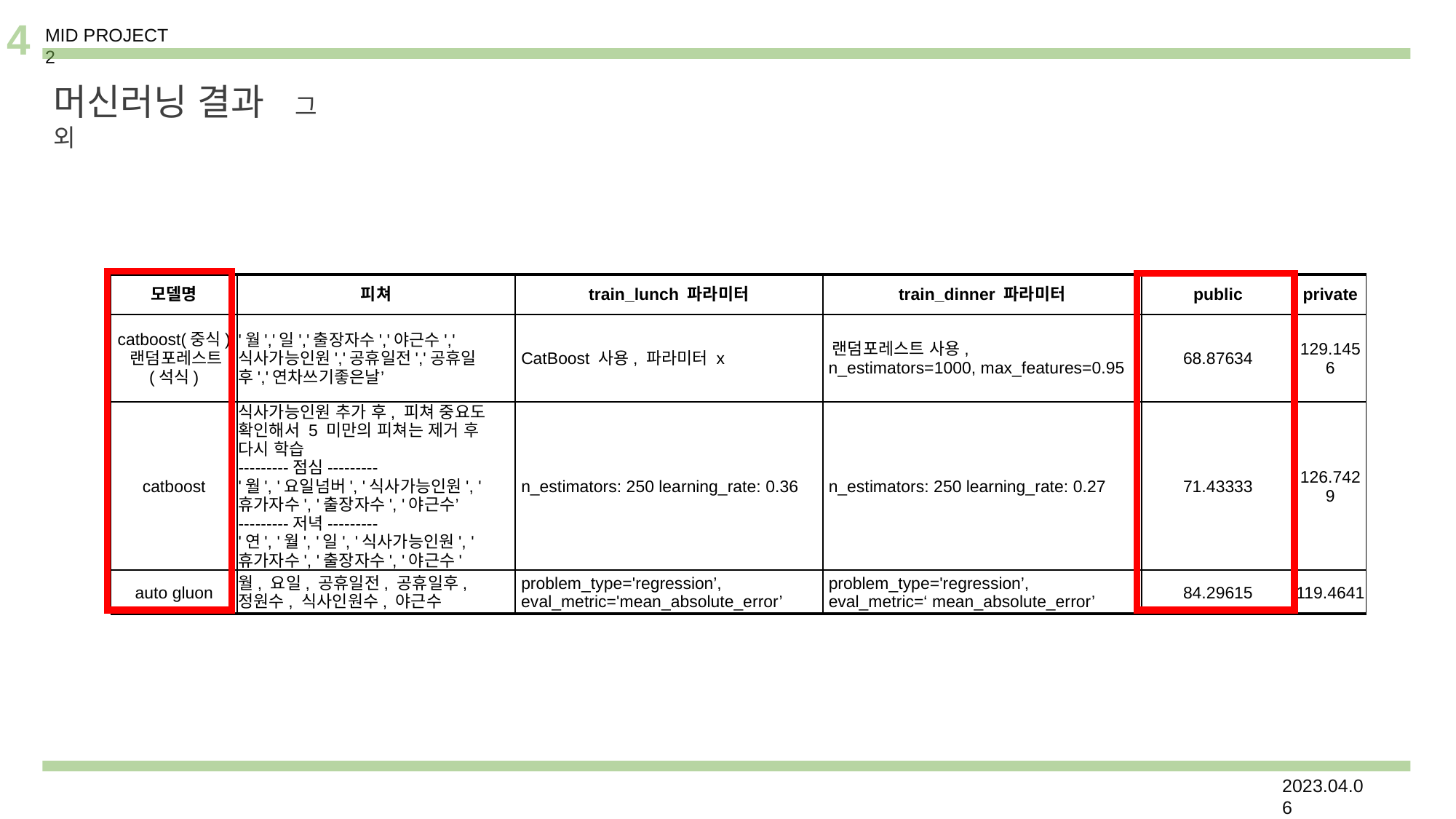

4
MID PROJECT 2
머신러닝 결과   그 외

| 모델명 | 피쳐 | train\_lunch 파라미터 | train\_dinner 파라미터 | public | private |
| --- | --- | --- | --- | --- | --- |
| catboost(중식) 랜덤포레스트(석식) | '월','일','출장자수','야근수','식사가능인원','공휴일전','공휴일후','연차쓰기좋은날’ | CatBoost 사용, 파라미터 x | 랜덤포레스트 사용, n\_estimators=1000, max\_features=0.95 | 68.87634 | 129.1456 |
| catboost | 식사가능인원 추가 후, 피쳐 중요도 확인해서 5 미만의 피쳐는 제거 후 다시 학습 ---------점심--------- '월', '요일넘버', '식사가능인원', '휴가자수', '출장자수', '야근수’ ---------저녁--------- '연', '월', '일', '식사가능인원', '휴가자수', '출장자수', '야근수' | n\_estimators: 250 learning\_rate: 0.36 | n\_estimators: 250 learning\_rate: 0.27 | 71.43333 | 126.7429 |
| auto gluon | 월, 요일, 공휴일전, 공휴일후, 정원수, 식사인원수, 야근수 | problem\_type='regression’, eval\_metric='mean\_absolute\_error’ | problem\_type='regression’, eval\_metric=‘ mean\_absolute\_error’ | 84.29615 | 119.4641 |
2023.04.06